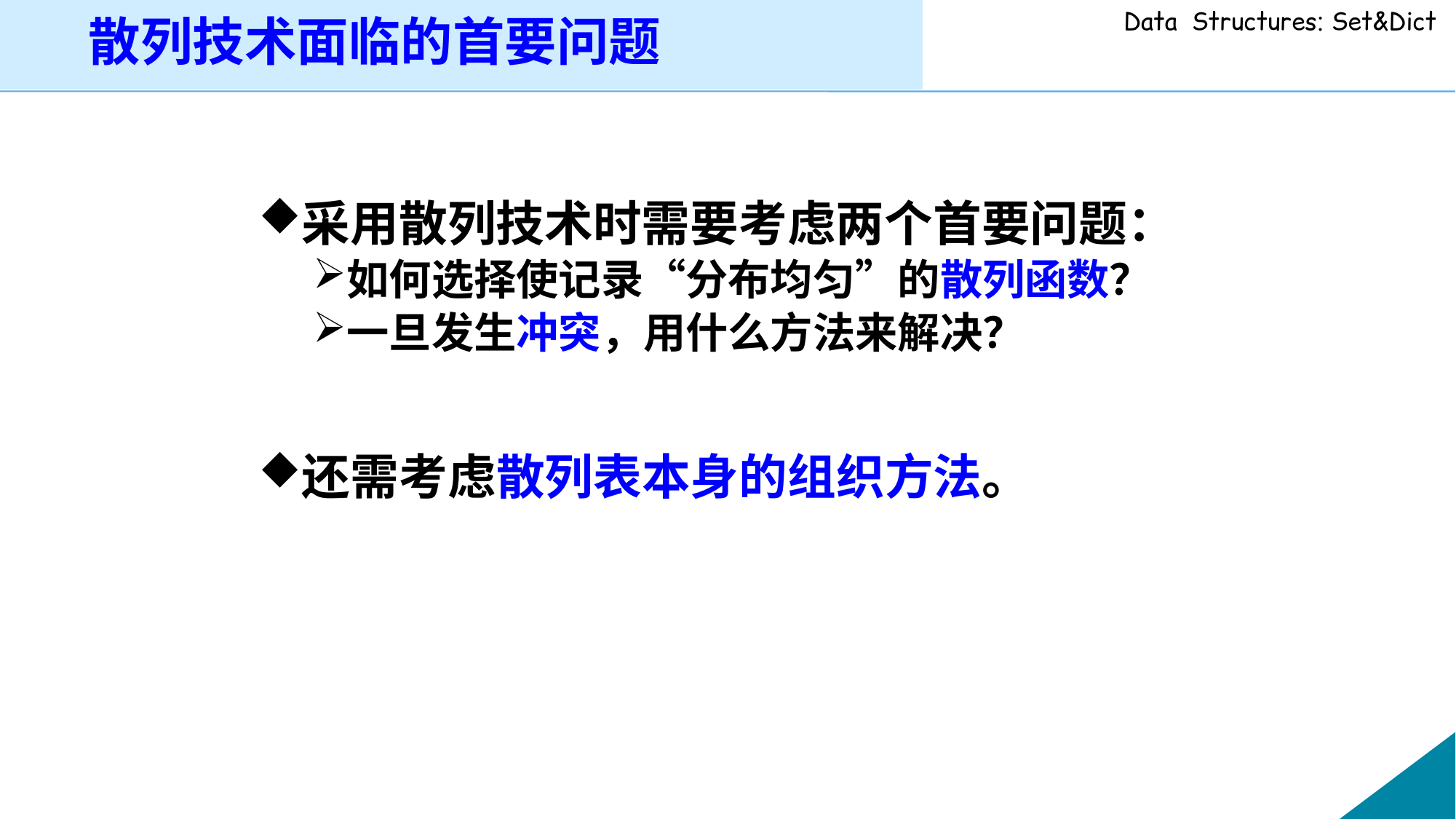

散列技术面临的首要问题
采用散列技术时需要考虑两个首要问题：
如何选择使记录“分布均匀”的散列函数？
一旦发生冲突，用什么方法来解决？

还需考虑散列表本身的组织方法。